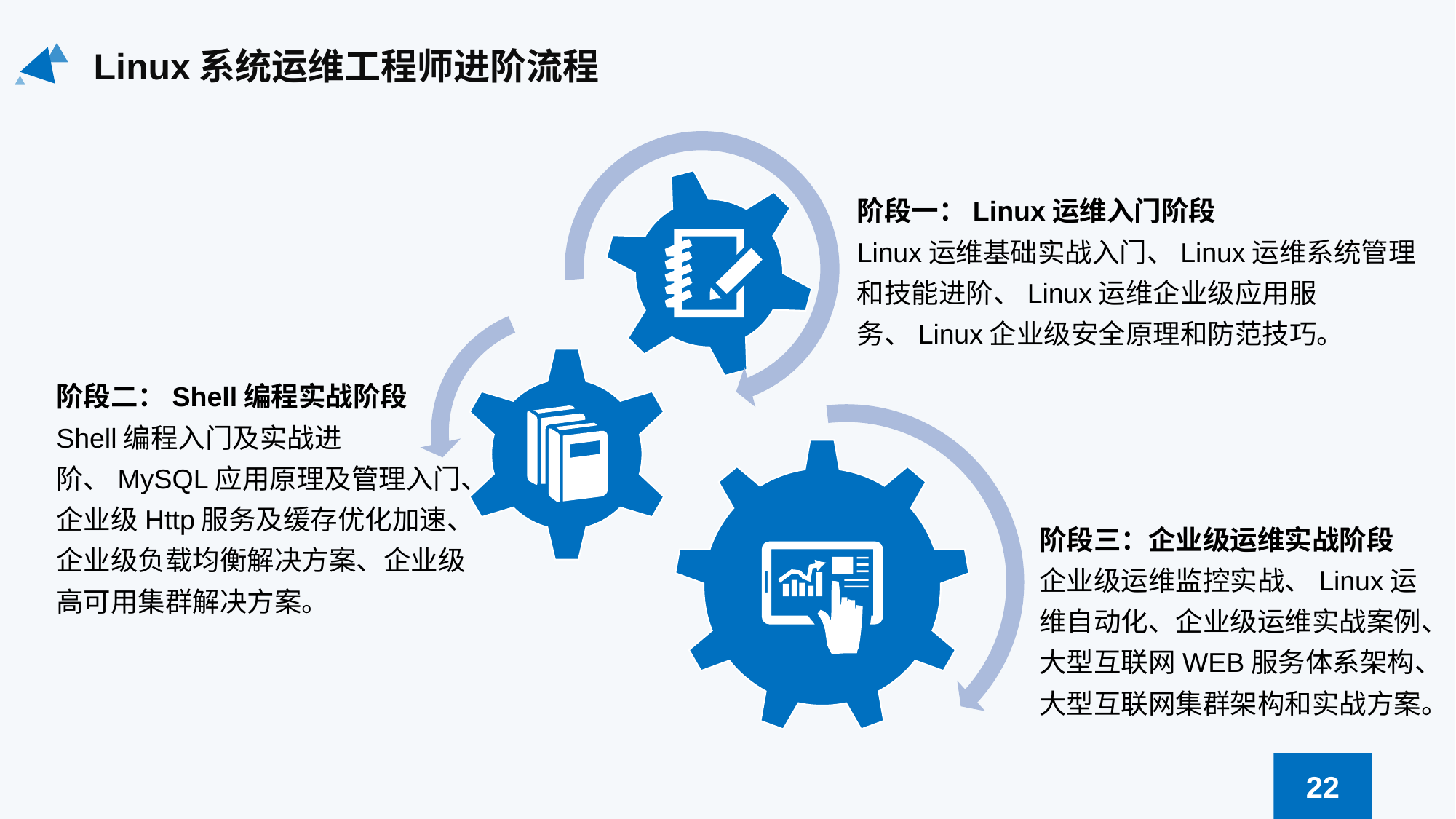

Linux系统运维工程师进阶流程

阶段一：Linux运维入门阶段
Linux运维基础实战入门、Linux运维系统管理和技能进阶、Linux运维企业级应用服务、Linux企业级安全原理和防范技巧。

阶段二：Shell编程实战阶段
Shell编程入门及实战进阶、MySQL应用原理及管理入门、企业级Http服务及缓存优化加速、企业级负载均衡解决方案、企业级高可用集群解决方案。

阶段三：企业级运维实战阶段
企业级运维监控实战、Linux运维自动化、企业级运维实战案例、大型互联网WEB服务体系架构、大型互联网集群架构和实战方案。

22